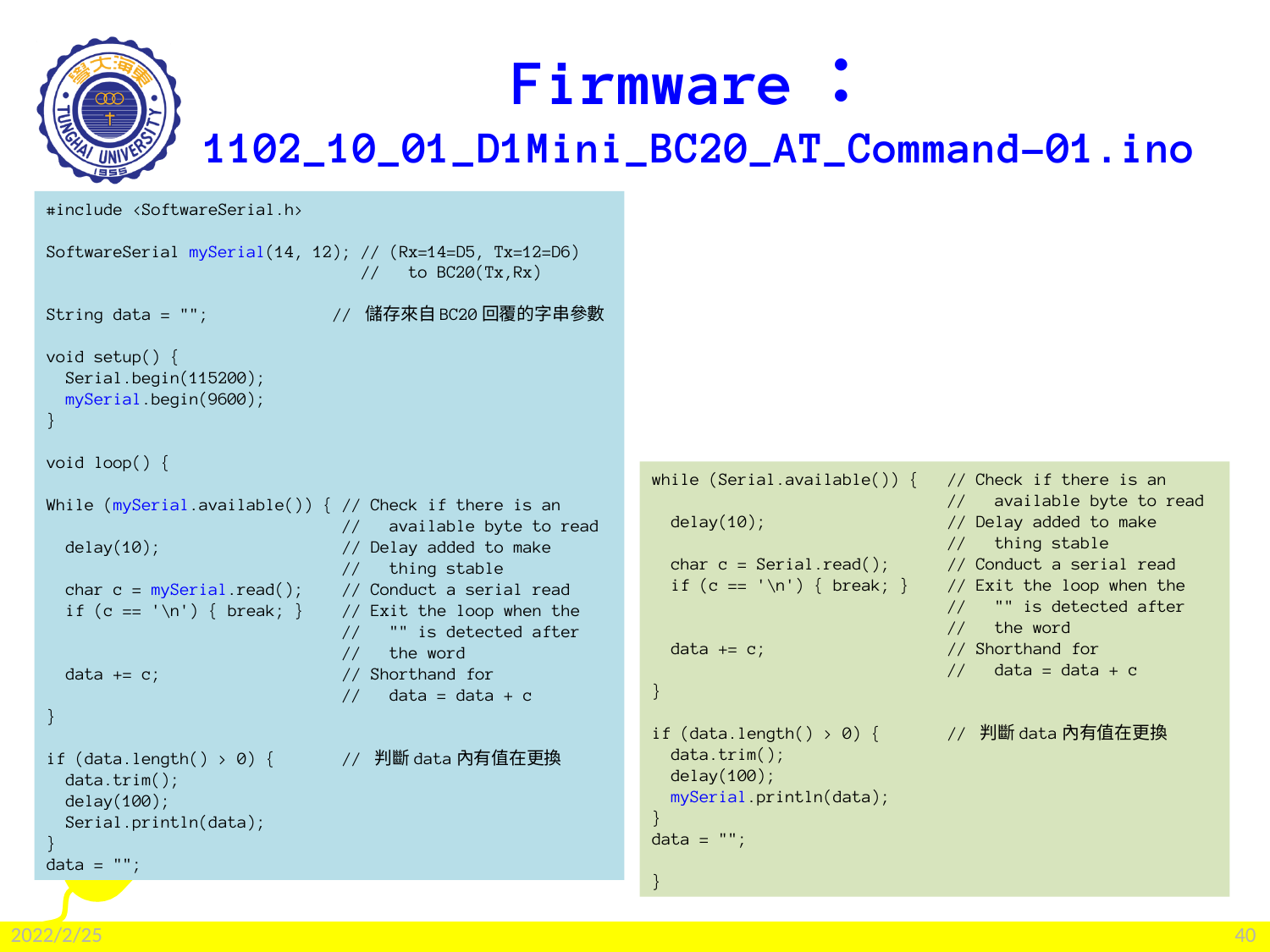

# Firmware：1102_10_01_D1Mini_BC20_AT_Command-01.ino
#include <SoftwareSerial.h>

SoftwareSerial mySerial(14, 12); // (Rx=14=D5, Tx=12=D6)
                                 //   to BC20(Tx,Rx)

String data = "";             // 儲存來自BC20回覆的字串參數

void setup() {
  Serial.begin(115200);
  mySerial.begin(9600);
}

void loop() {

While (mySerial.available()) { // Check if there is an
                               //   available byte to read
  delay(10);                   // Delay added to make
                               //   thing stable
  char c = mySerial.read();    // Conduct a serial read
  if (c == '\n') { break; }    // Exit the loop when the
                               //   "" is detected after
                               //   the word
  data += c;                   // Shorthand for
                               //   data = data + c
}

if (data.length() > 0) {       // 判斷data內有值在更換
  data.trim();
  delay(100);
  Serial.println(data);
}
data = "";
while (Serial.available()) {   // Check if there is an
                               //   available byte to read
  delay(10);                   // Delay added to make
                               //   thing stable
  char c = Serial.read();      // Conduct a serial read
  if (c == '\n') { break; }    // Exit the loop when the
                               //   "" is detected after
                               //   the word
  data += c;                   // Shorthand for
                               //   data = data + c
}

if (data.length() > 0) {       // 判斷data內有值在更換
  data.trim();
  delay(100);
  mySerial.println(data);
}
data = "";

}
2022/2/25

40